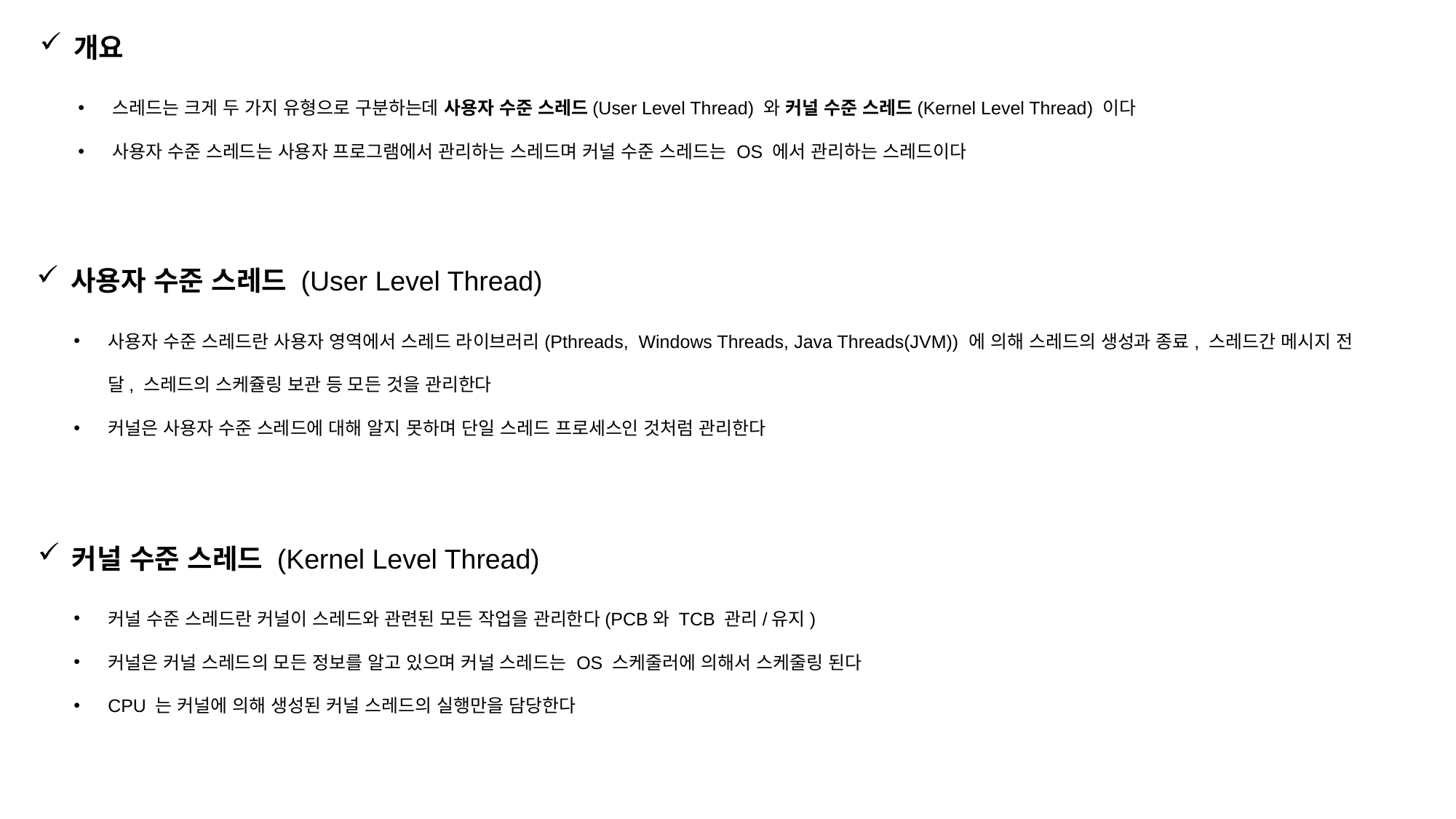

개요
스레드는 크게 두 가지 유형으로 구분하는데 사용자 수준 스레드(User Level Thread) 와 커널 수준 스레드(Kernel Level Thread) 이다
사용자 수준 스레드는 사용자 프로그램에서 관리하는 스레드며 커널 수준 스레드는 OS 에서 관리하는 스레드이다
사용자 수준 스레드 (User Level Thread)
사용자 수준 스레드란 사용자 영역에서 스레드 라이브러리(Pthreads,  Windows Threads, Java Threads(JVM)) 에 의해 스레드의 생성과 종료, 스레드간 메시지 전달, 스레드의 스케쥴링 보관 등 모든 것을 관리한다
커널은 사용자 수준 스레드에 대해 알지 못하며 단일 스레드 프로세스인 것처럼 관리한다
커널 수준 스레드 (Kernel Level Thread)
커널 수준 스레드란 커널이 스레드와 관련된 모든 작업을 관리한다(PCB와 TCB 관리/유지)
커널은 커널 스레드의 모든 정보를 알고 있으며 커널 스레드는 OS 스케줄러에 의해서 스케줄링 된다
CPU 는 커널에 의해 생성된 커널 스레드의 실행만을 담당한다